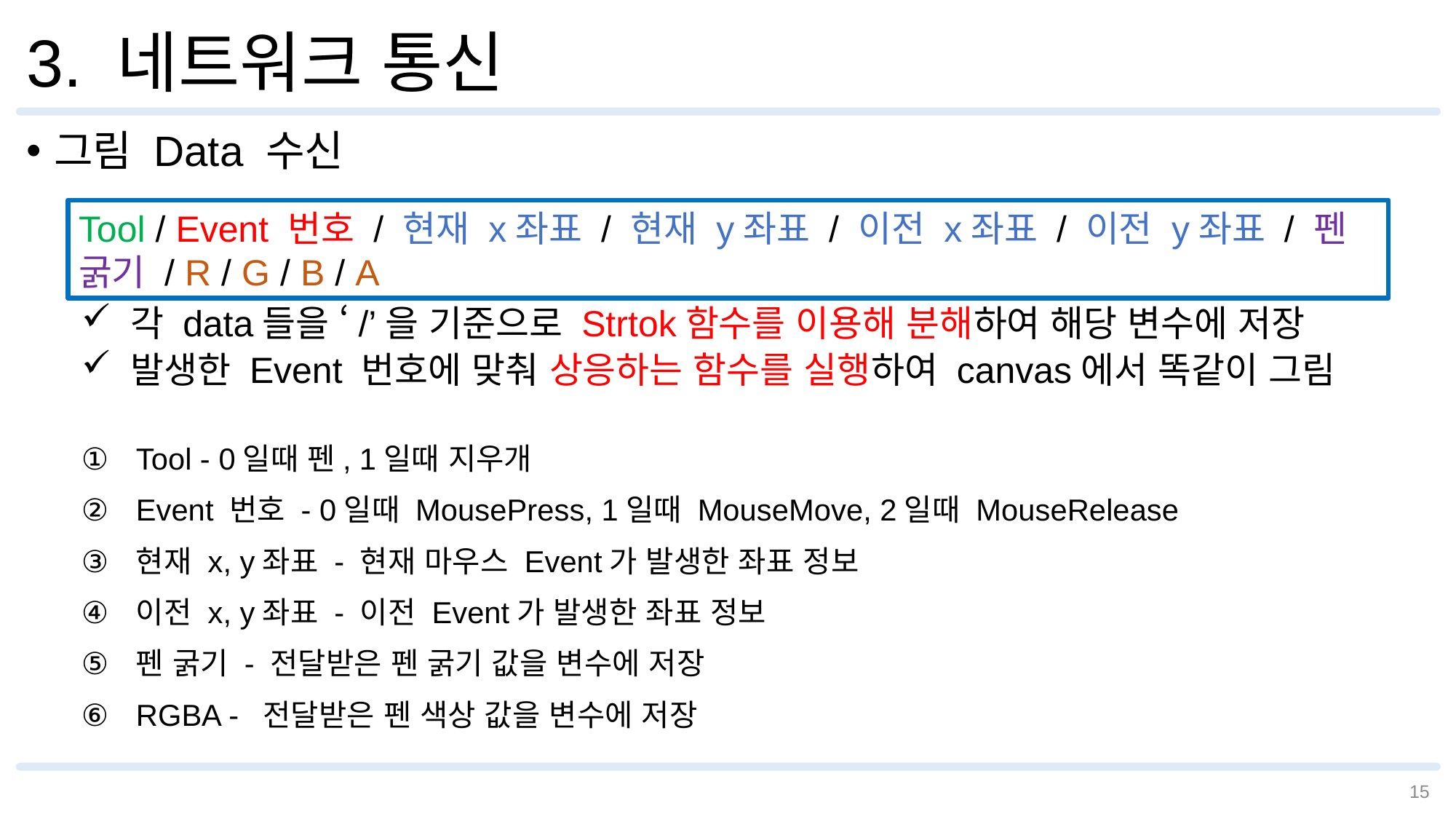

# 3. 네트워크 통신
그림 Data 수신

 각 data들을 ‘/’을 기준으로 Strtok함수를 이용해 분해하여 해당 변수에 저장
 발생한 Event 번호에 맞춰 상응하는 함수를 실행하여 canvas에서 똑같이 그림

Tool - 0일때 펜, 1일때 지우개
Event 번호 - 0일때 MousePress, 1일때 MouseMove, 2일때 MouseRelease
현재 x, y좌표 - 현재 마우스 Event가 발생한 좌표 정보
이전 x, y좌표 - 이전 Event가 발생한 좌표 정보
펜 굵기 - 전달받은 펜 굵기 값을 변수에 저장
RGBA -  전달받은 펜 색상 값을 변수에 저장

Tool / Event 번호 / 현재 x좌표 / 현재 y좌표 / 이전 x좌표 / 이전 y좌표 / 펜 굵기 / R / G / B / A
15